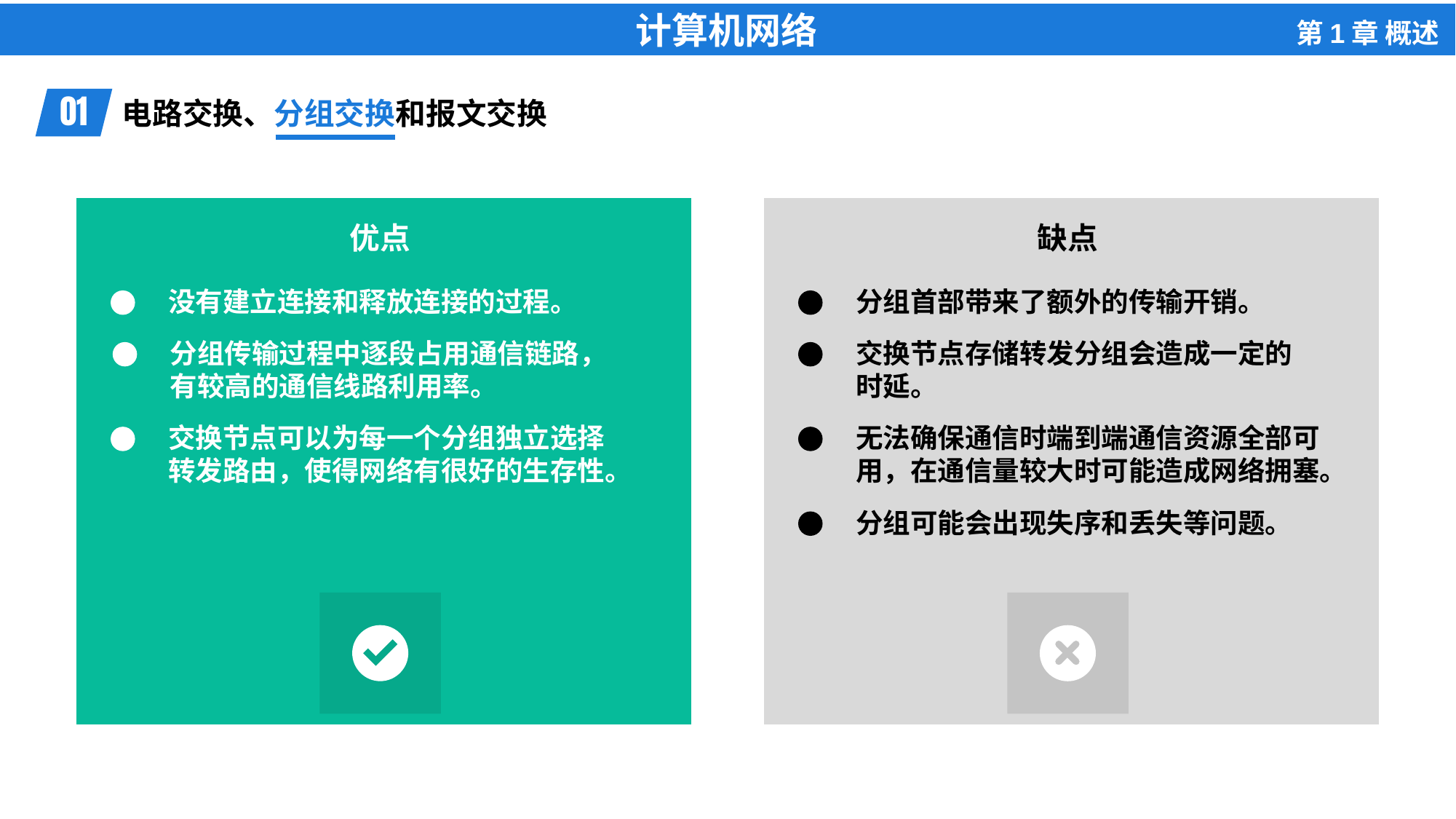

01
电路交换、分组交换和报文交换

优点

缺点

没有建立连接和释放连接的过程。
分组首部带来了额外的传输开销。

分组传输过程中逐段占用通信链路，
有较高的通信线路利用率。
交换节点存储转发分组会造成一定的
时延。

交换节点可以为每一个分组独立选择
转发路由，使得网络有很好的生存性。
无法确保通信时端到端通信资源全部可用，在通信量较大时可能造成网络拥塞。

分组可能会出现失序和丢失等问题。